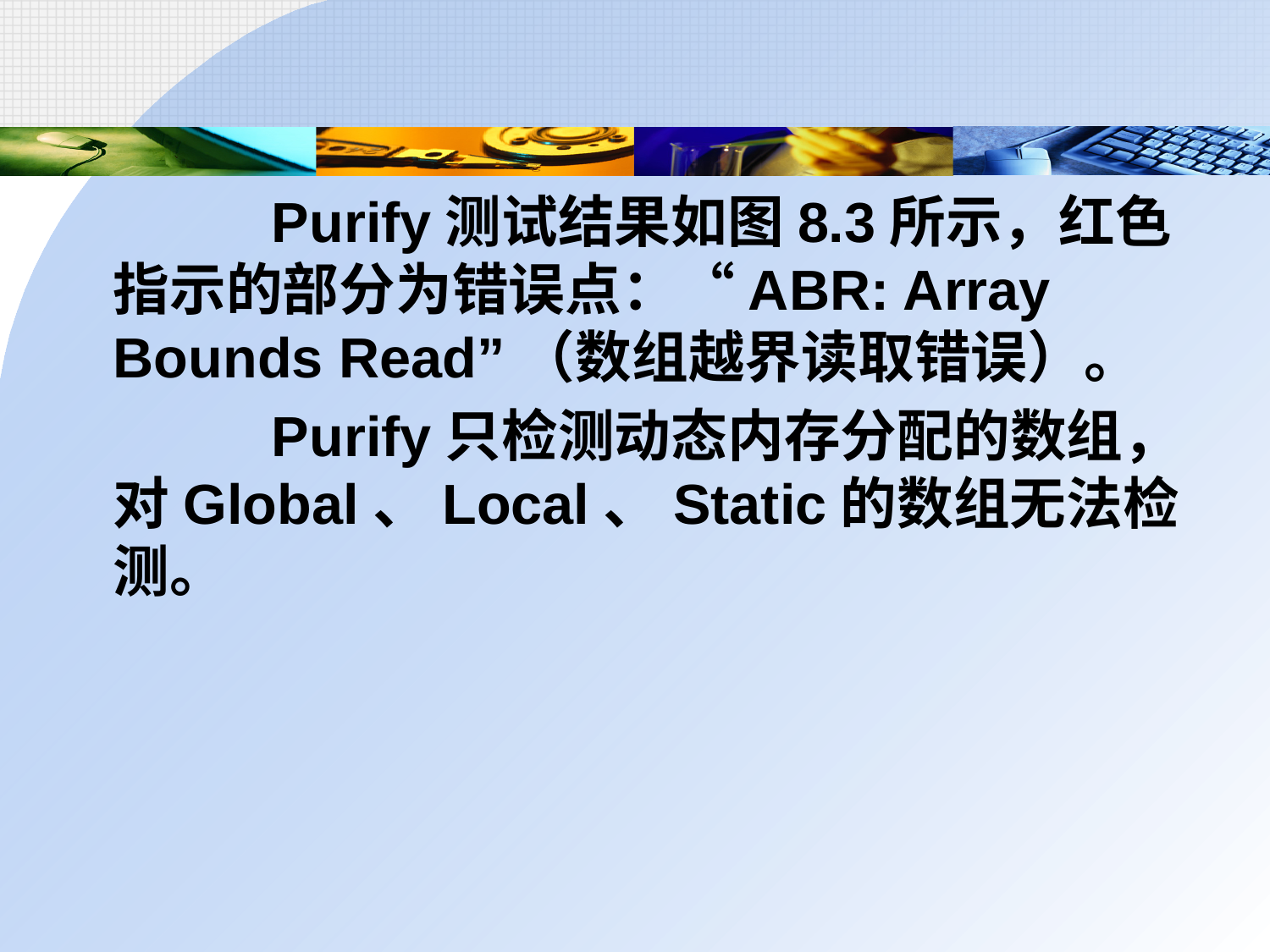

Purify测试结果如图8.3所示，红色指示的部分为错误点：“ABR: Array Bounds Read”（数组越界读取错误）。
		  Purify只检测动态内存分配的数组，对Global、Local、Static的数组无法检测。